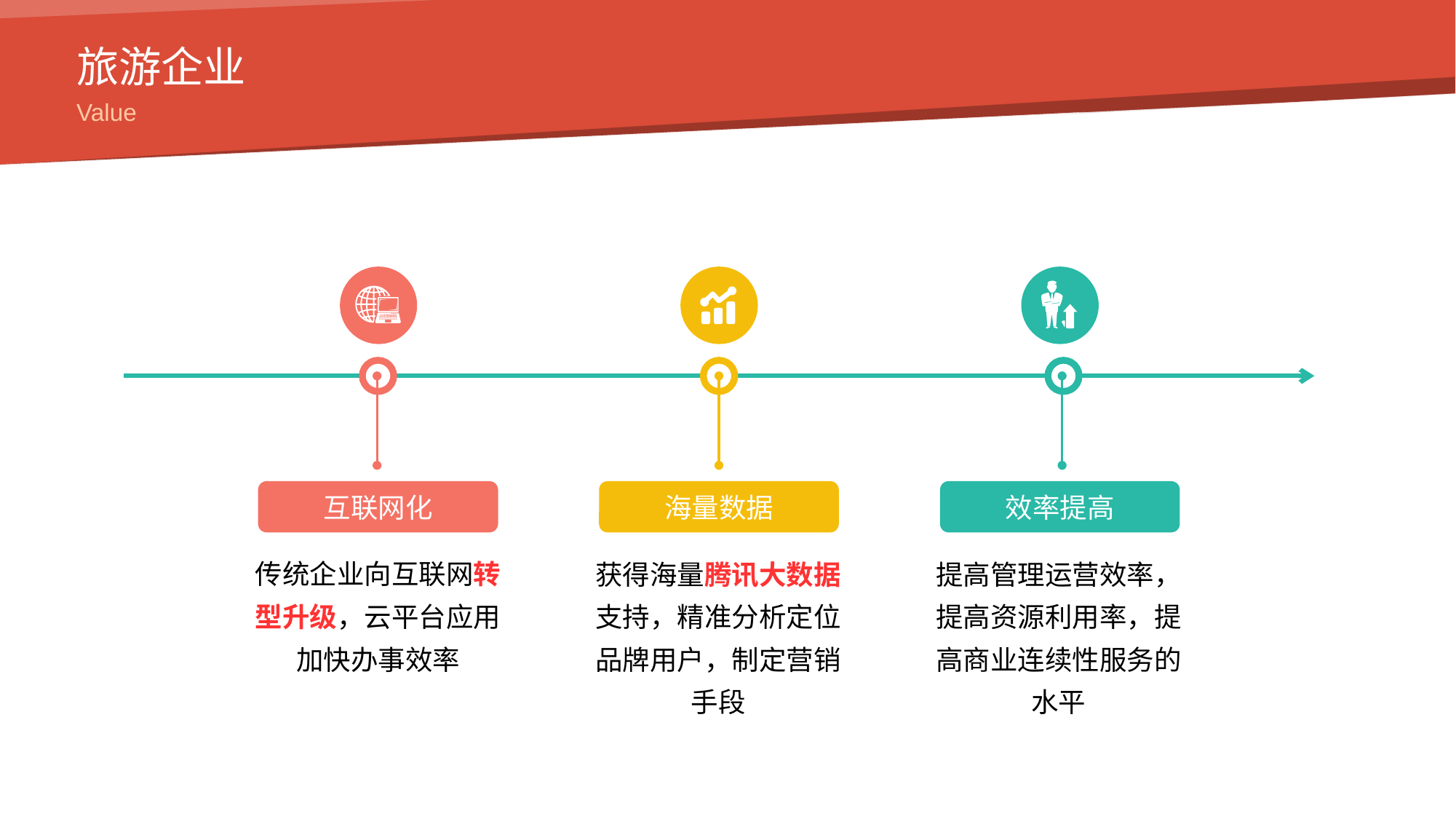

旅游企业
Value

互联网化
海量数据
效率提高
传统企业向互联网转型升级，云平台应用加快办事效率
获得海量腾讯大数据支持，精准分析定位品牌用户，制定营销手段
提高管理运营效率，提高资源利用率，提高商业连续性服务的水平